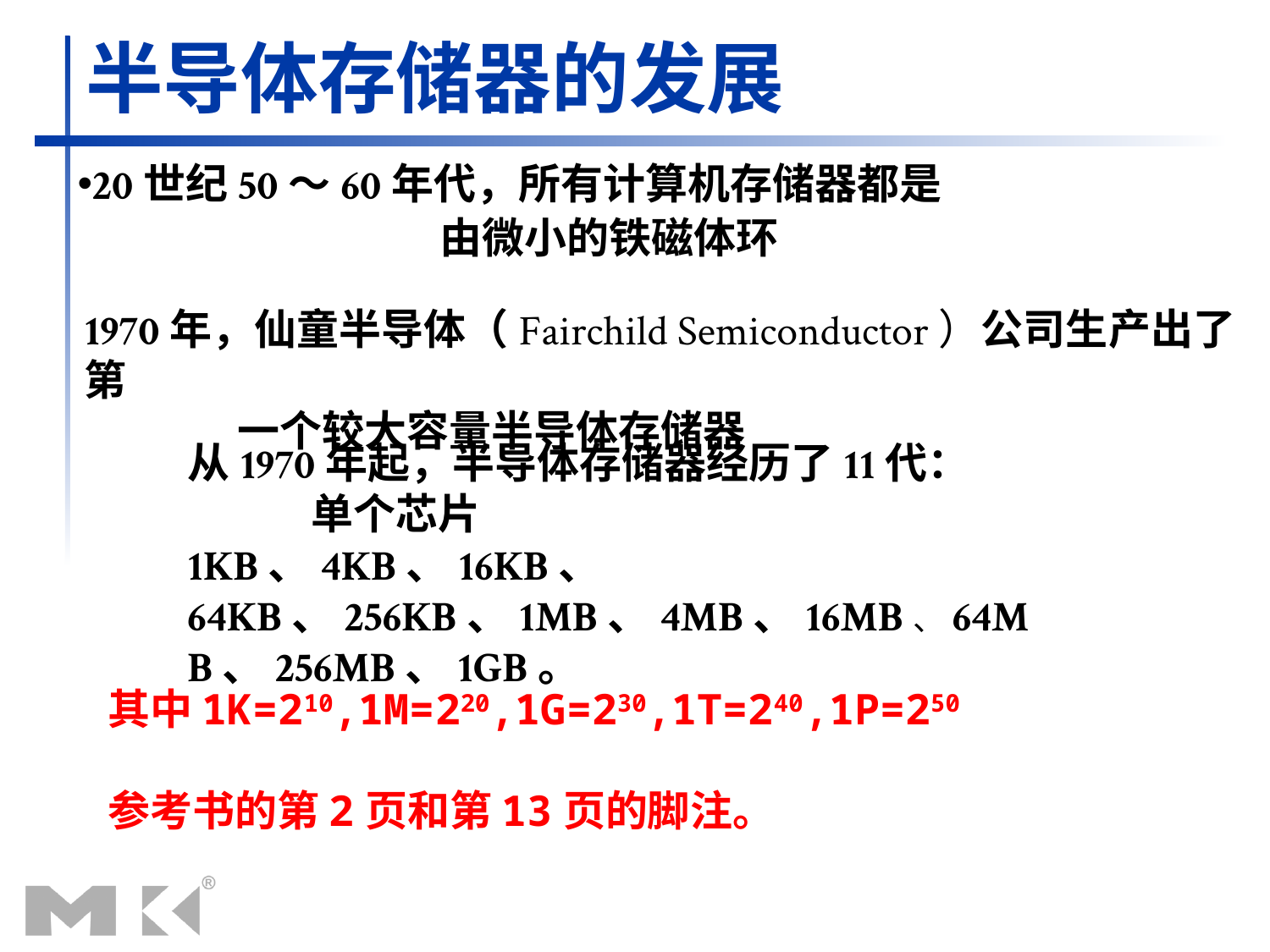

# 半导体存储器的发展
20世纪50～60年代，所有计算机存储器都是
                                     由微小的铁磁体环
1970年，仙童半导体（Fairchild Semiconductor）公司生产出了第
               一个较大容量半导体存储器
从1970年起，半导体存储器经历了11代：                     单个芯片
1KB、4KB、16KB、 64KB、256KB、1MB、4MB、16MB、64MB、256MB、1GB。
其中1K=210,1M=220,1G=230,1T=240,1P=250

参考书的第2页和第13页的脚注。